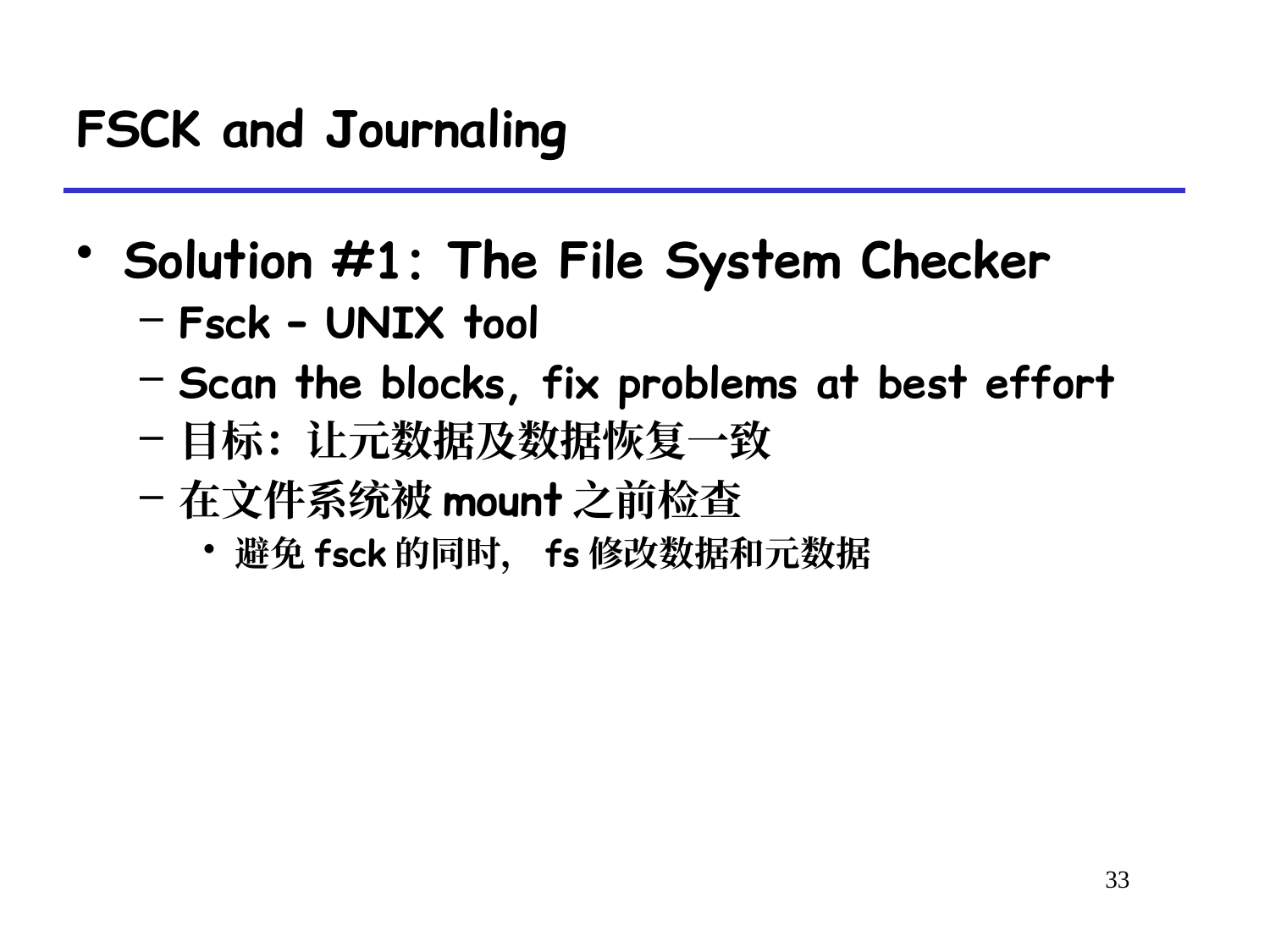

# FSCK and Journaling
Solution #1: The File System Checker
Fsck – UNIX tool
Scan the blocks, fix problems at best effort
目标：让元数据及数据恢复一致
在文件系统被mount之前检查
避免fsck的同时，fs修改数据和元数据
33